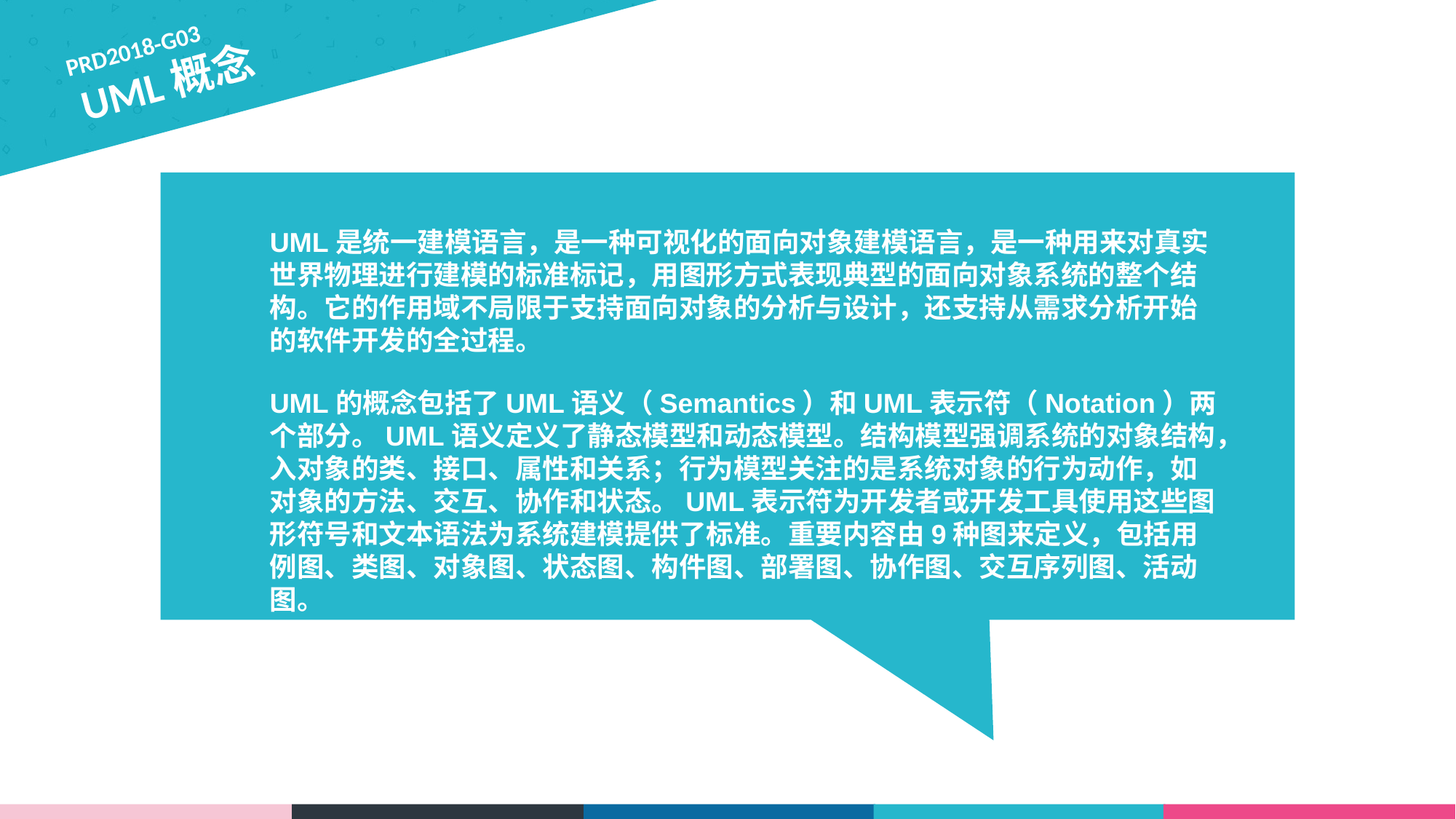

PRD2018-G03
 UML概念

UML是统一建模语言，是一种可视化的面向对象建模语言，是一种用来对真实世界物理进行建模的标准标记，用图形方式表现典型的面向对象系统的整个结构。它的作用域不局限于支持面向对象的分析与设计，还支持从需求分析开始的软件开发的全过程。
UML的概念包括了UML语义（Semantics）和UML表示符（Notation）两个部分。UML语义定义了静态模型和动态模型。结构模型强调系统的对象结构，入对象的类、接口、属性和关系；行为模型关注的是系统对象的行为动作，如对象的方法、交互、协作和状态。UML表示符为开发者或开发工具使用这些图形符号和文本语法为系统建模提供了标准。重要内容由9种图来定义，包括用例图、类图、对象图、状态图、构件图、部署图、协作图、交互序列图、活动图。